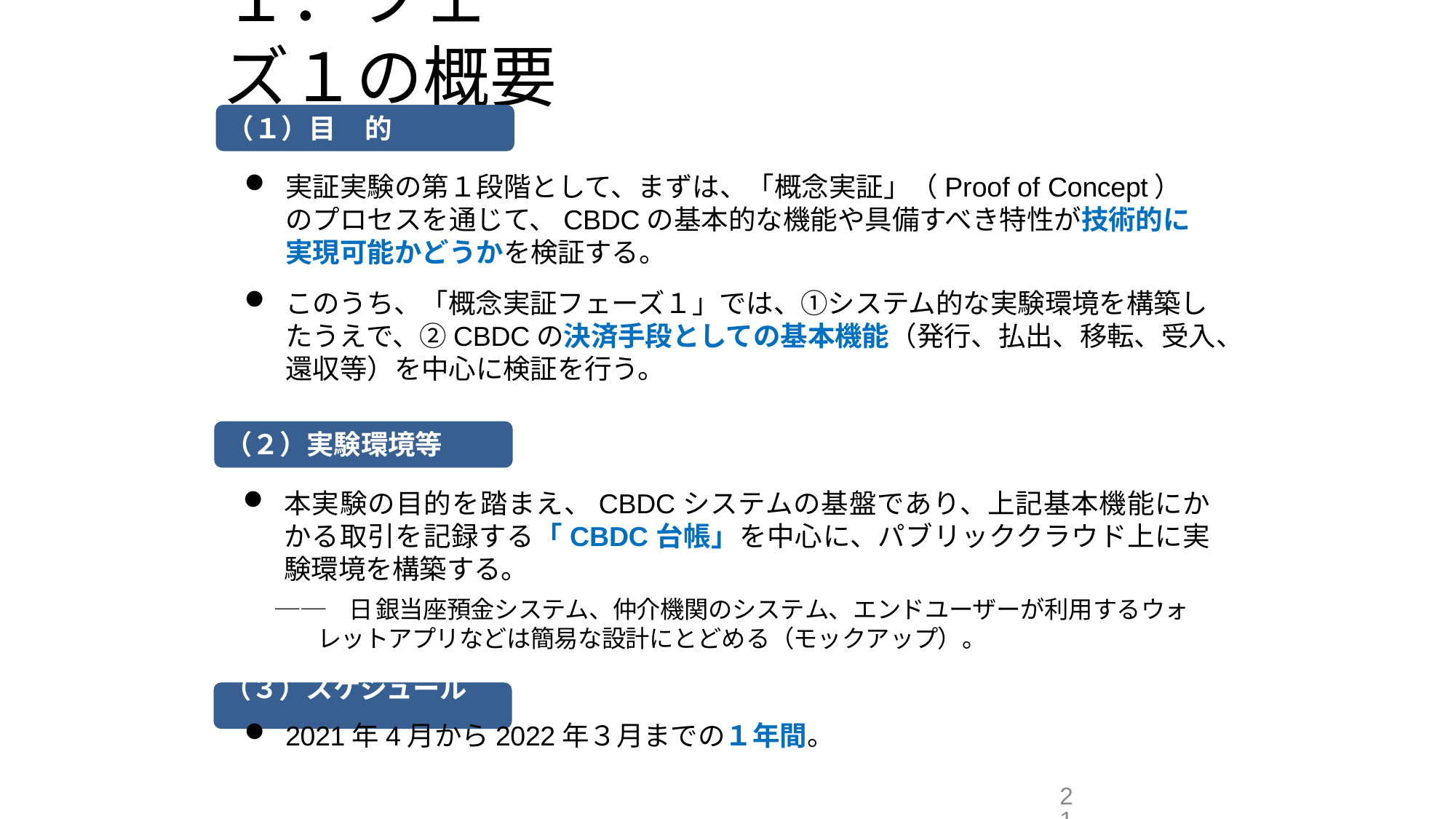

# １．フェーズ１の概要

（１）目	的
実証実験の第１段階として、まずは、「概念実証」（Proof of Concept）のプロセスを通じて、CBDCの基本的な機能や具備すべき特性が技術的に実現可能かどうかを検証する。
このうち、「概念実証フェーズ１」では、①システム的な実験環境を構築したうえで、②CBDCの決済手段としての基本機能（発行、払出、移転、受入、還収等）を中心に検証を行う。

（２）実験環境等
本実験の目的を踏まえ、CBDCシステムの基盤であり、上記基本機能にかかる取引を記録する「CBDC台帳」を中心に、パブリッククラウド上に実験環境を構築する。
──  日銀当座預金システム、仲介機関のシステム、エンドユーザーが利用するウォ
レットアプリなどは簡易な設計にとどめる（モックアップ）。

（３）スケジュール

2021年4月から2022年３月までの１年間。

21